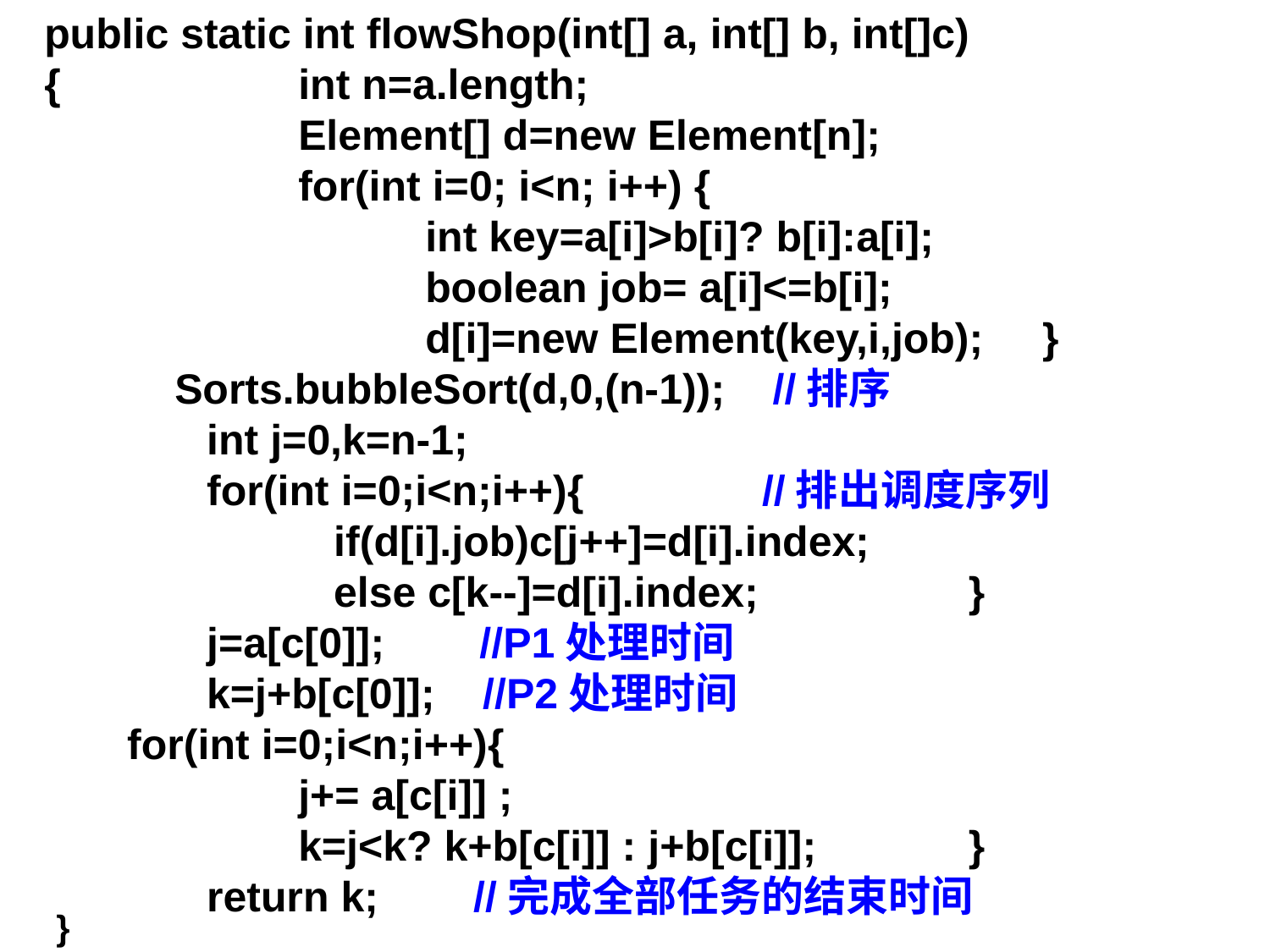

public static int flowShop(int[] a, int[] b, int[]c)
{          	int n=a.length;
		Element[] d=new Element[n];
		for(int i=0; i<n; i++) {
			int key=a[i]>b[i]? b[i]:a[i];
			boolean job= a[i]<=b[i];
			d[i]=new Element(key,i,job);     }
           Sorts.bubbleSort(d,0,(n-1));    //排序
	   int j=0,k=n-1;
	   for(int i=0;i<n;i++){               //排出调度序列
		   if(d[i].job)c[j++]=d[i].index;
		   else c[k--]=d[i].index; 	   	   }
	   j=a[c[0]];        //P1处理时间
	   k=j+b[c[0]];    //P2处理时间
       for(int i=0;i<n;i++){
		j+= a[c[i]] ;
		k=j<k? k+b[c[i]] : j+b[c[i]];       	   }
	   return k;        //完成全部任务的结束时间
 }